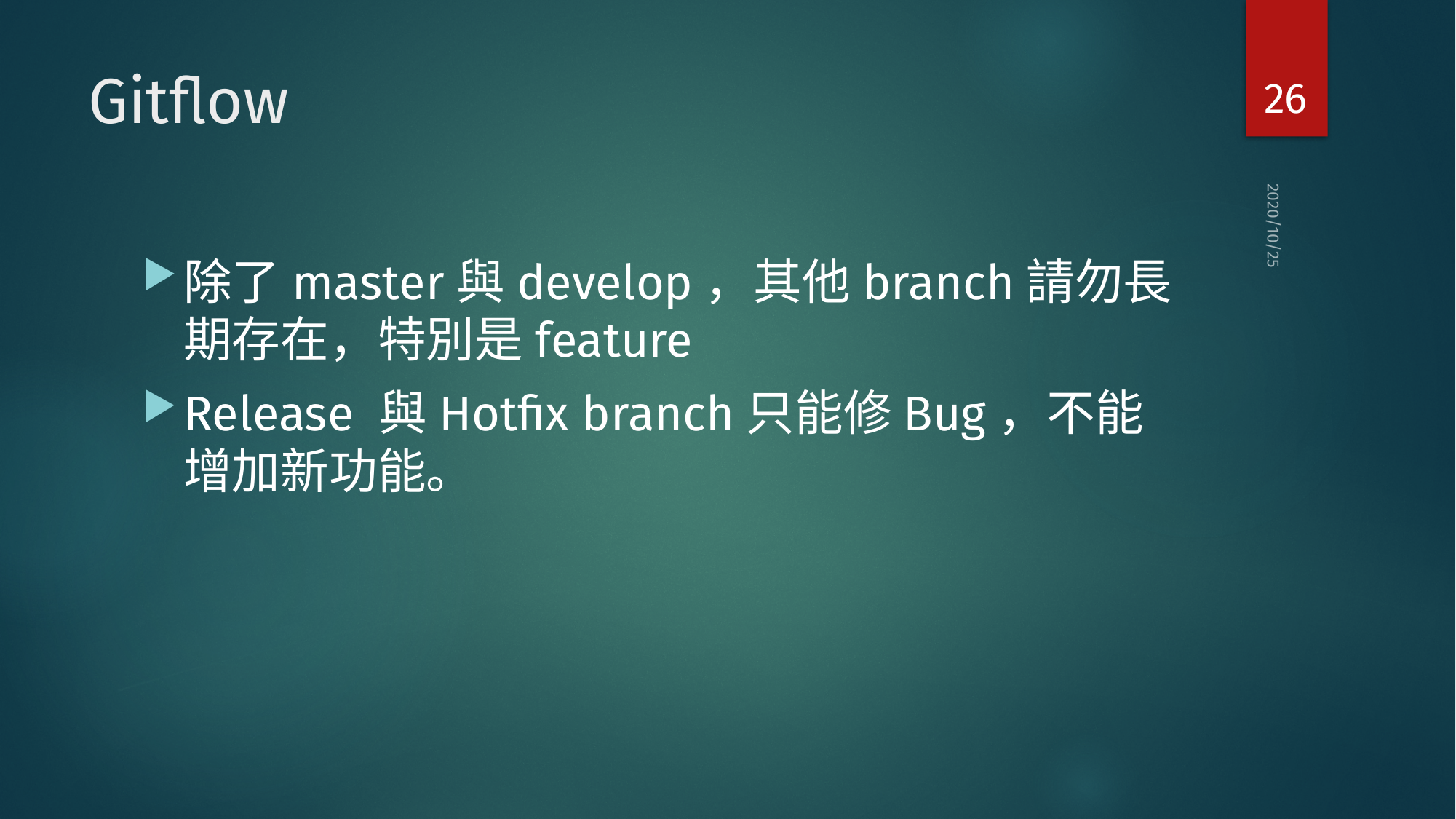

26
# Gitflow
2020/10/25
除了master與develop，其他branch請勿長期存在，特別是feature
Release 與Hotfix branch只能修Bug，不能增加新功能。